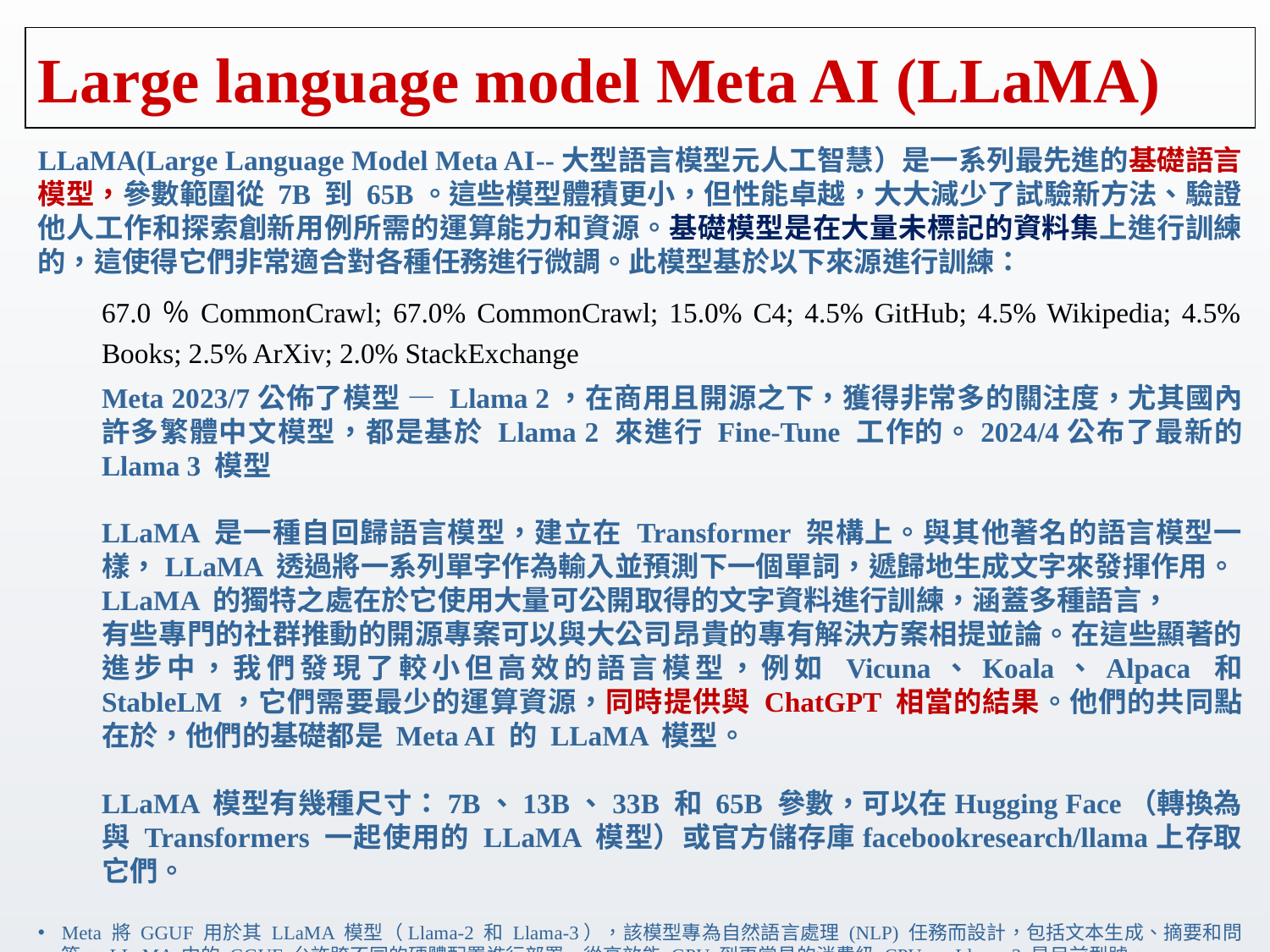

# Large language model Meta AI (LLaMA)
LLaMA(Large Language Model Meta AI--大型語言模型元人工智慧）是一系列最先進的基礎語言模型，參數範圍從 7B 到 65B。這些模型體積更小，但性能卓越，大大減少了試驗新方法、驗證他人工作和探索創新用例所需的運算能力和資源。基礎模型是在大量未標記的資料集上進行訓練的，這使得它們非常適合對各種任務進行微調。此模型基於以下來源進行訓練：
67.0％CommonCrawl; 67.0% CommonCrawl; 15.0% C4; 4.5% GitHub; 4.5% Wikipedia; 4.5% Books; 2.5% ArXiv; 2.0% StackExchange
Meta 2023/7公佈了模型 — Llama 2，在商用且開源之下，獲得非常多的關注度，尤其國內許多繁體中文模型，都是基於 Llama 2 來進行 Fine-Tune 工作的。2024/4公布了最新的 Llama 3 模型

LLaMA 是一種自回歸語言模型，建立在 Transformer 架構上。與其他著名的語言模型一樣，LLaMA 透過將一系列單字作為輸入並預測下一個單詞，遞歸地生成文字來發揮作用。LLaMA 的獨特之處在於它使用大量可公開取得的文字資料進行訓練，涵蓋多種語言，
有些專門的社群推動的開源專案可以與大公司昂貴的專有解決方案相提並論。在這些顯著的進步中，我們發現了較小但高效的語言模型，例如 Vicuna、Koala、Alpaca 和 StableLM，它們需要最少的運算資源，同時提供與 ChatGPT 相當的結果。他們的共同點在於，他們的基礎都是 Meta AI 的 LLaMA 模型。

LLaMA 模型有幾種尺寸：7B、13B、33B 和 65B 參數，可以在Hugging Face（轉換為與 Transformers 一起使用的 LLaMA 模型）或官方儲存庫facebookresearch/llama上存取它們。

Meta 將 GGUF 用於其 LLaMA 模型（Llama-2 和 Llama-3），該模型專為自然語言處理 (NLP) 任務而設計，包括文本生成、摘要和問答。 LLaMA 中的 GGUF 允許跨不同的硬體配置進行部署，從高效能 GPU 到更常見的消費級 CPU。 Llama-3 是目前​​型號。